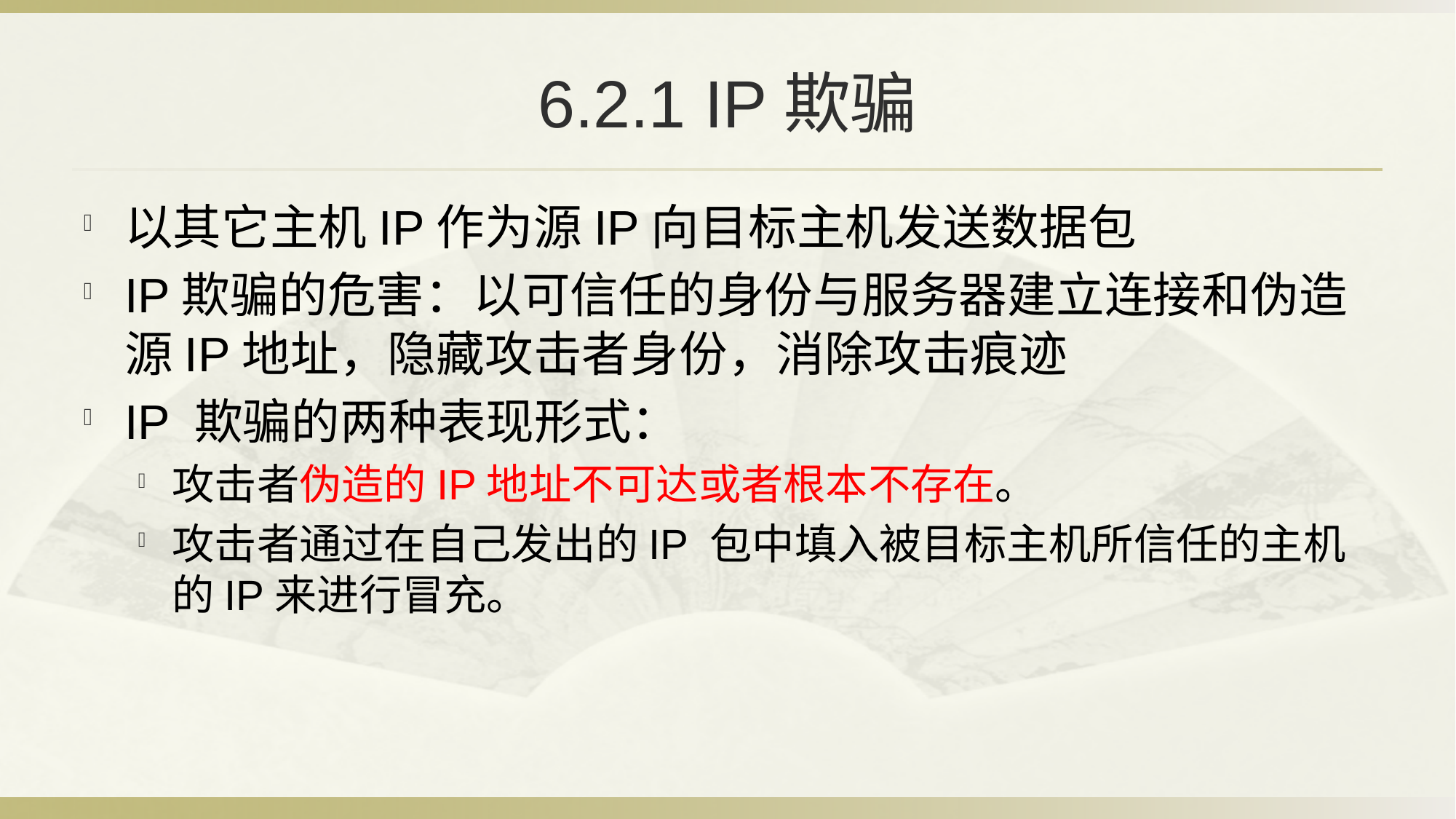

# 6.2.1 IP欺骗
以其它主机IP作为源IP向目标主机发送数据包
IP欺骗的危害：以可信任的身份与服务器建立连接和伪造源IP地址，隐藏攻击者身份，消除攻击痕迹
IP 欺骗的两种表现形式：
攻击者伪造的IP地址不可达或者根本不存在。
攻击者通过在自己发出的IP 包中填入被目标主机所信任的主机的IP来进行冒充。